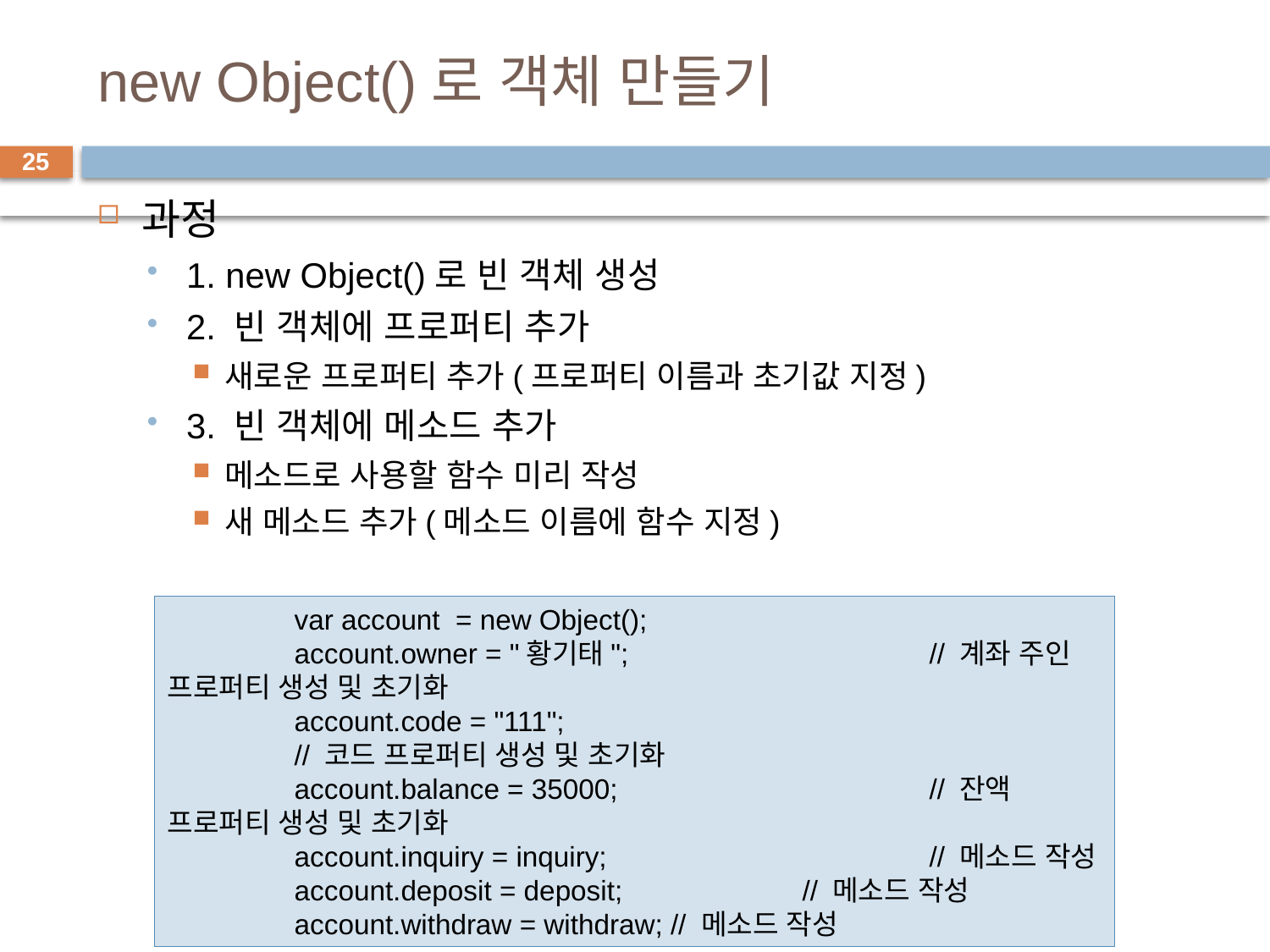

# new Object()로 객체 만들기
25
과정
1. new Object()로 빈 객체 생성
2. 빈 객체에 프로퍼티 추가
새로운 프로퍼티 추가(프로퍼티 이름과 초기값 지정)
3. 빈 객체에 메소드 추가
메소드로 사용할 함수 미리 작성
새 메소드 추가(메소드 이름에 함수 지정)
	var account  = new Object();
	account.owner = "황기태"; 			// 계좌 주인 프로퍼티 생성 및 초기화
	account.code = "111"; 					// 코드 프로퍼티 생성 및 초기화
	account.balance = 35000; 			// 잔액 프로퍼티 생성 및 초기화
	account.inquiry = inquiry; 			// 메소드 작성
	account.deposit = deposit; 		// 메소드 작성
	account.withdraw = withdraw; // 메소드 작성